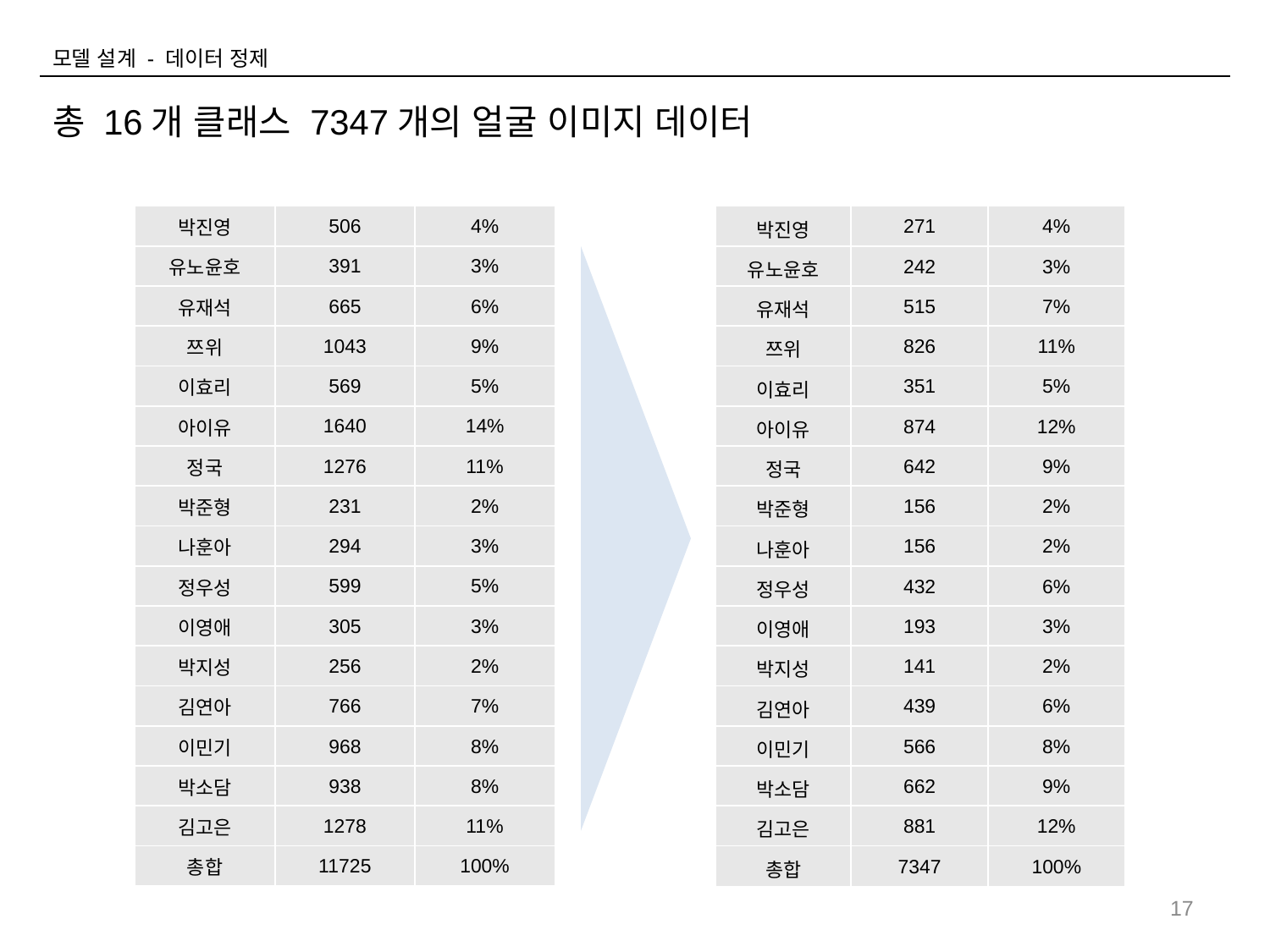

모델 설계 - 데이터 정제
총 16개 클래스 7347개의 얼굴 이미지 데이터
| 박진영 | 506 | 4% |
| --- | --- | --- |
| 유노윤호 | 391 | 3% |
| 유재석 | 665 | 6% |
| 쯔위 | 1043 | 9% |
| 이효리 | 569 | 5% |
| 아이유 | 1640 | 14% |
| 정국 | 1276 | 11% |
| 박준형 | 231 | 2% |
| 나훈아 | 294 | 3% |
| 정우성 | 599 | 5% |
| 이영애 | 305 | 3% |
| 박지성 | 256 | 2% |
| 김연아 | 766 | 7% |
| 이민기 | 968 | 8% |
| 박소담 | 938 | 8% |
| 김고은 | 1278 | 11% |
| 총합 | 11725 | 100% |
| 박진영 | 271 | 4% |
| --- | --- | --- |
| 유노윤호 | 242 | 3% |
| 유재석 | 515 | 7% |
| 쯔위 | 826 | 11% |
| 이효리 | 351 | 5% |
| 아이유 | 874 | 12% |
| 정국 | 642 | 9% |
| 박준형 | 156 | 2% |
| 나훈아 | 156 | 2% |
| 정우성 | 432 | 6% |
| 이영애 | 193 | 3% |
| 박지성 | 141 | 2% |
| 김연아 | 439 | 6% |
| 이민기 | 566 | 8% |
| 박소담 | 662 | 9% |
| 김고은 | 881 | 12% |
| 총합 | 7347 | 100% |

17